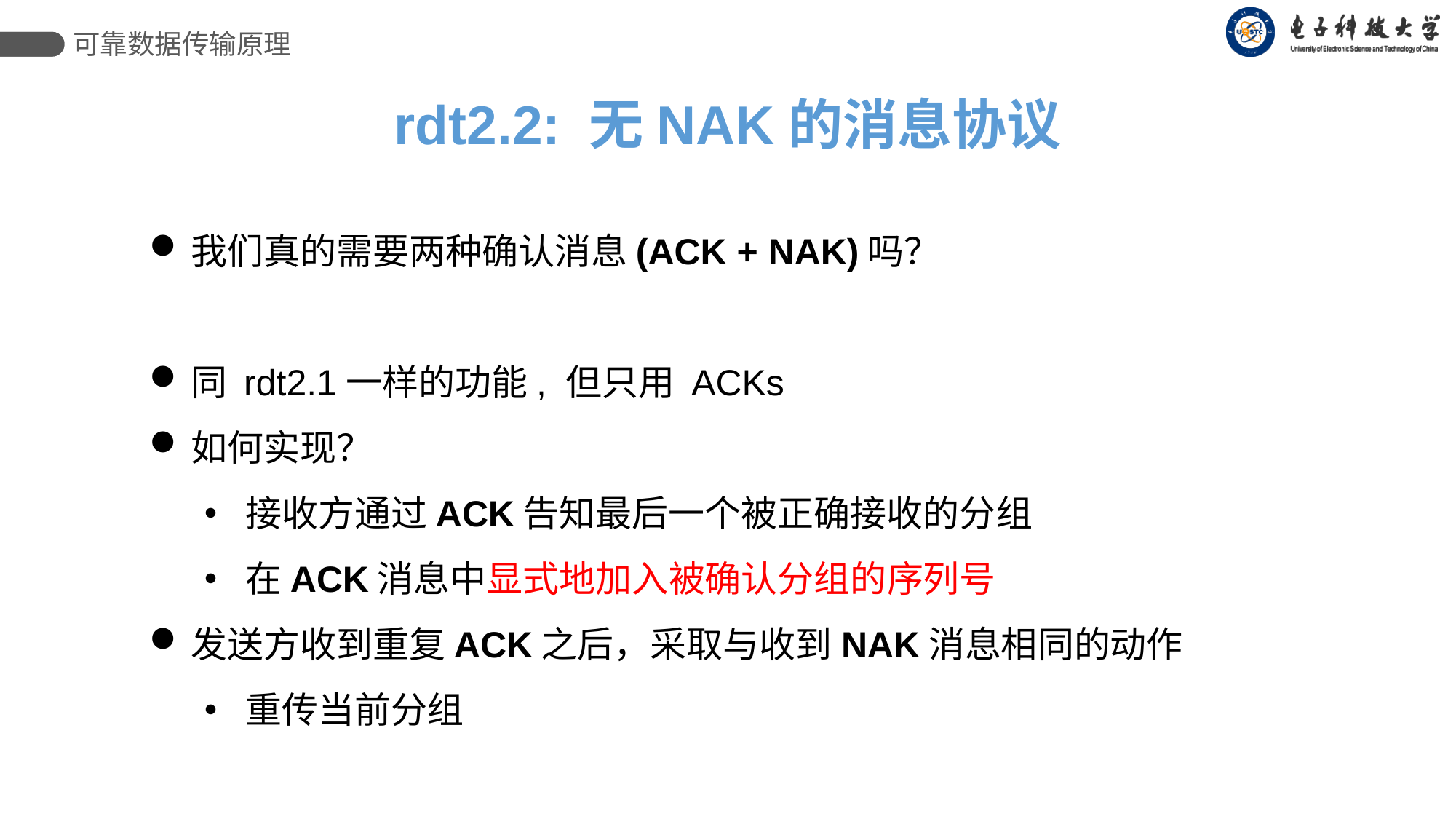

可靠数据传输原理

rdt2.2: 无NAK的消息协议
我们真的需要两种确认消息(ACK + NAK)吗？

同 rdt2.1一样的功能, 但只用 ACKs
如何实现？
接收方通过ACK告知最后一个被正确接收的分组
在ACK消息中显式地加入被确认分组的序列号
发送方收到重复ACK之后，采取与收到NAK消息相同的动作
重传当前分组